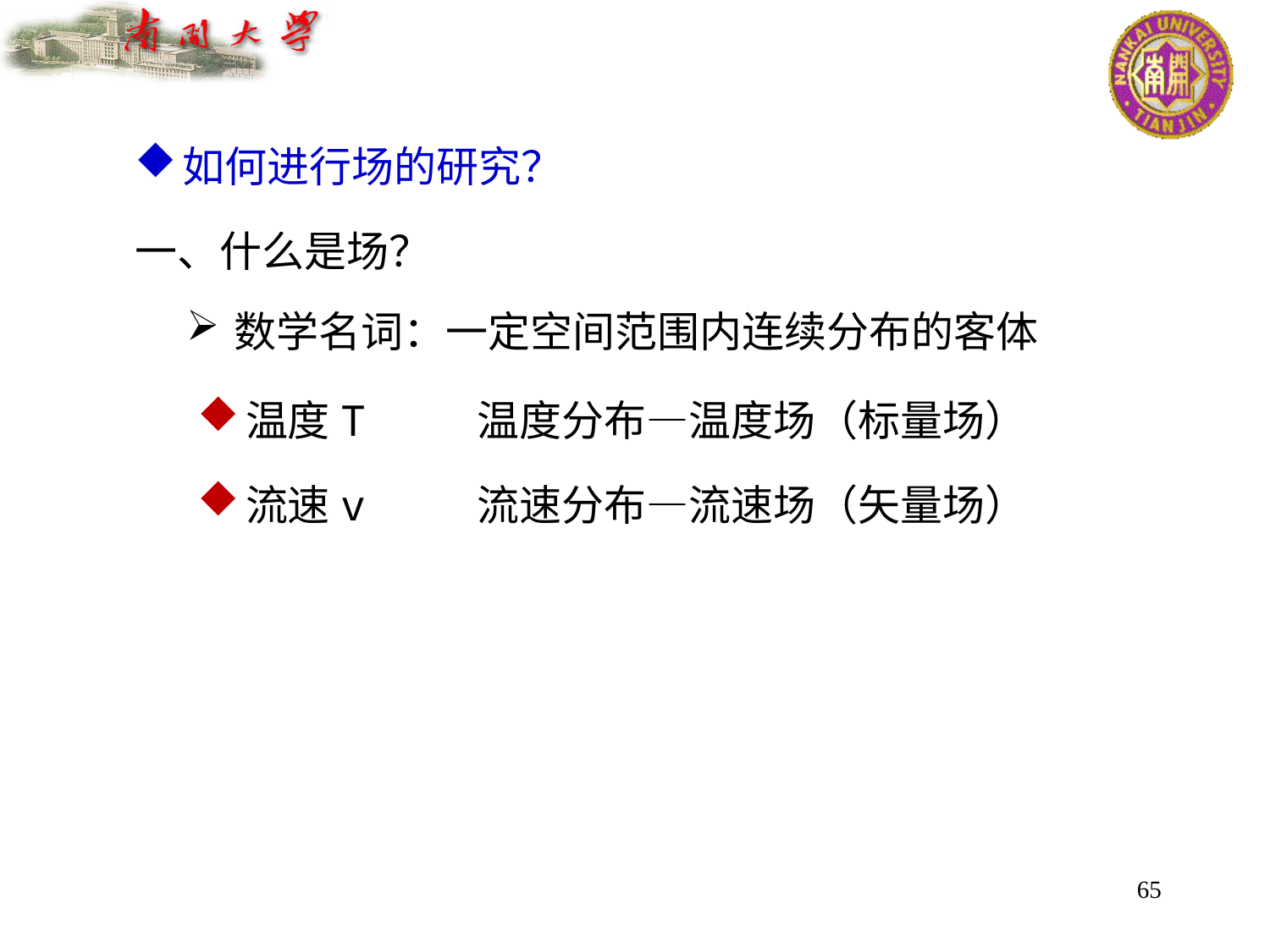

如何进行场的研究？
一、什么是场？
数学名词：一定空间范围内连续分布的客体
温度T    温度分布—温度场（标量场）
流速v    流速分布—流速场（矢量场）
65